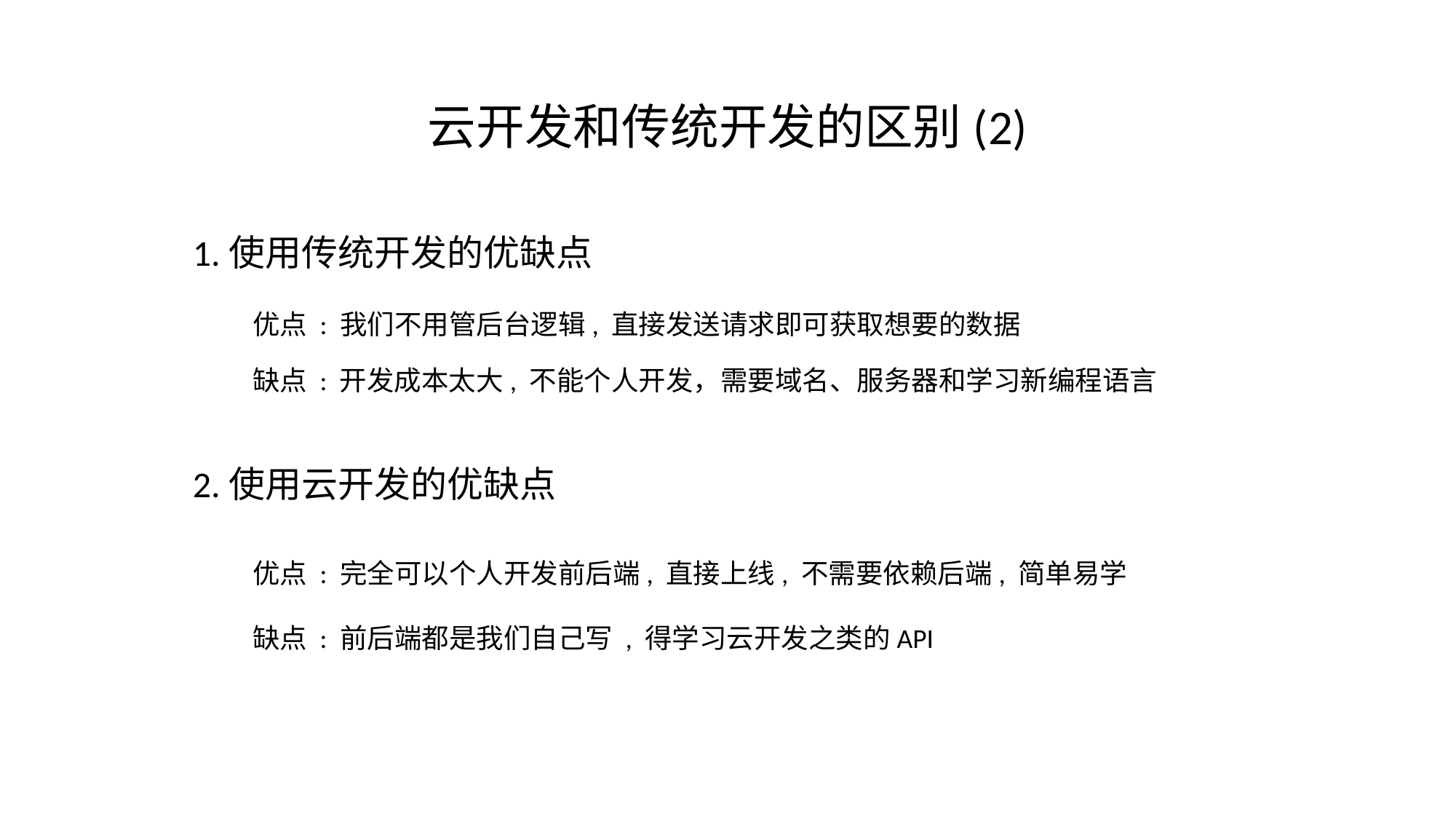

# 云开发和传统开发的区别(2)
1.使用传统开发的优缺点

优点 : 我们不用管后台逻辑, 直接发送请求即可获取想要的数据
缺点 : 开发成本太大, 不能个人开发，需要域名、服务器和学习新编程语言
2.使用云开发的优缺点

优点 : 完全可以个人开发前后端, 直接上线, 不需要依赖后端, 简单易学
缺点 : 前后端都是我们自己写 , 得学习云开发之类的API